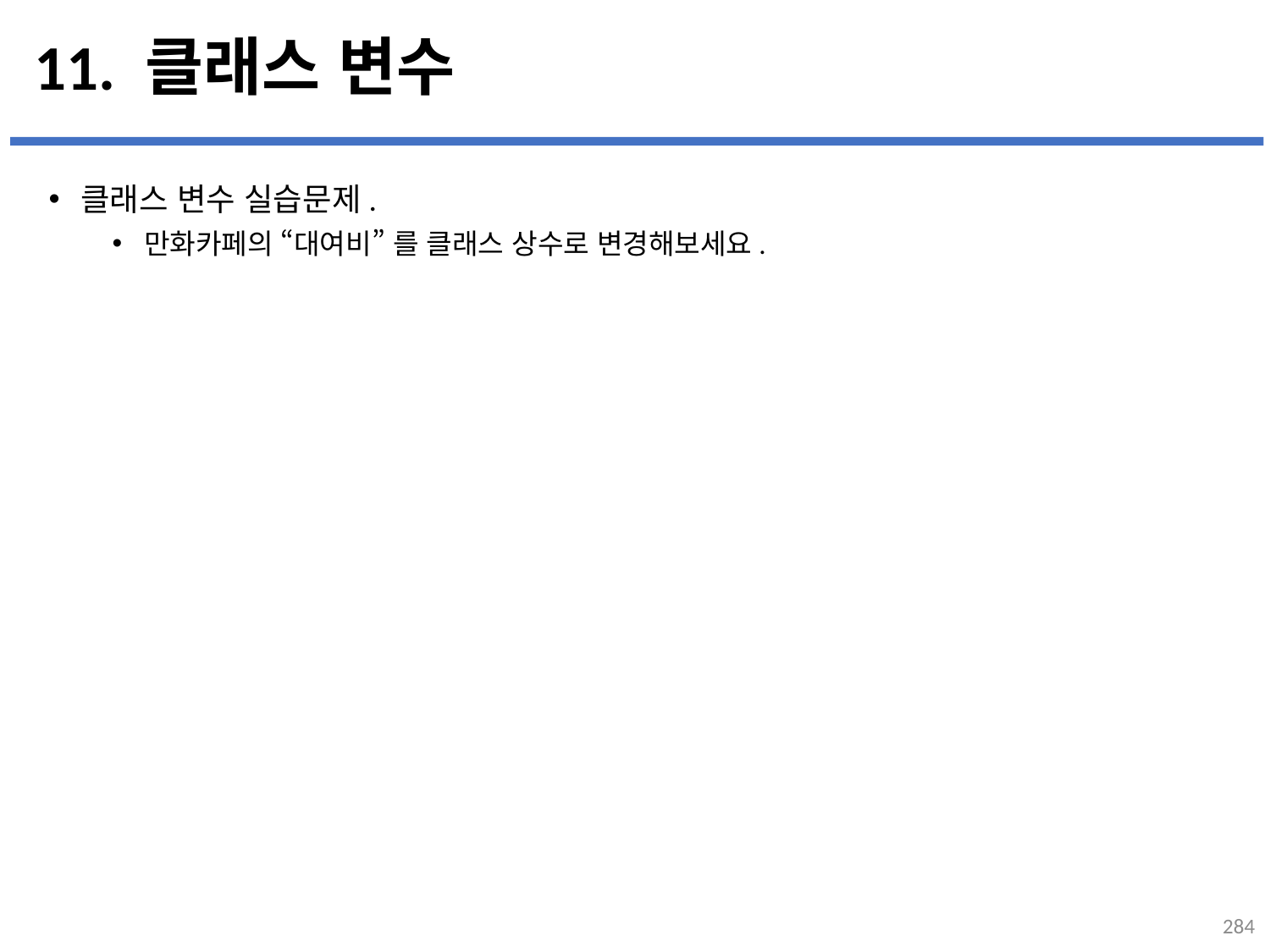

# 11. 클래스 변수
클래스 변수 실습문제.
만화카페의 “대여비” 를 클래스 상수로 변경해보세요.
...

설명
284